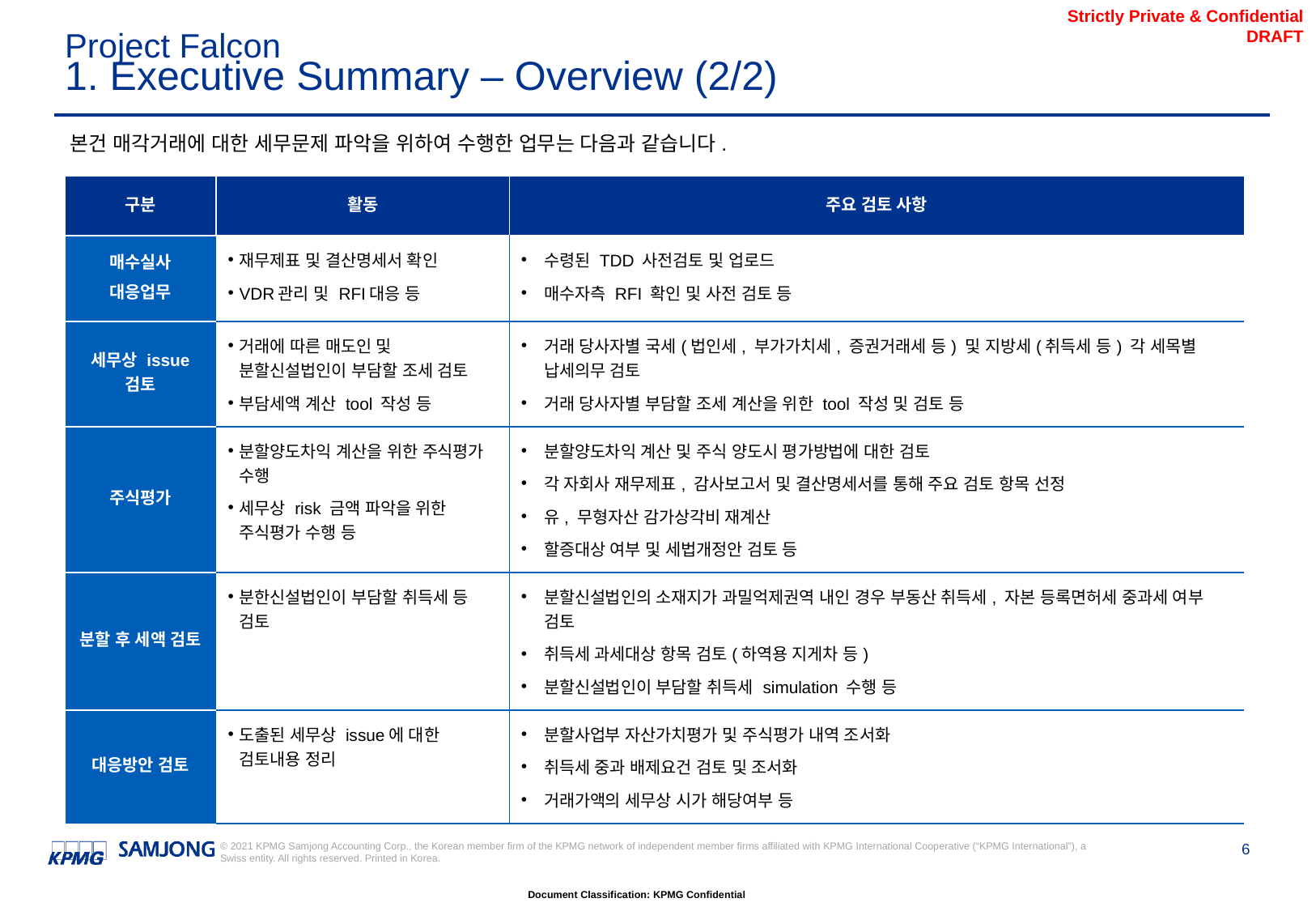

Project Falcon
# 1. Executive Summary – Overview (2/2)
본건 매각거래에 대한 세무문제 파악을 위하여 수행한 업무는 다음과 같습니다.
| 구분 | 활동 | 주요 검토 사항 |
| --- | --- | --- |
| 매수실사 대응업무 | 재무제표 및 결산명세서 확인 VDR관리 및 RFI대응 등 | 수령된 TDD 사전검토 및 업로드 매수자측 RFI 확인 및 사전 검토 등 |
| 세무상 issue 검토 | 거래에 따른 매도인 및 분할신설법인이 부담할 조세 검토 부담세액 계산 tool 작성 등 | 거래 당사자별 국세(법인세, 부가가치세, 증권거래세 등) 및 지방세(취득세 등) 각 세목별 납세의무 검토 거래 당사자별 부담할 조세 계산을 위한 tool 작성 및 검토 등 |
| 주식평가 | 분할양도차익 계산을 위한 주식평가 수행 세무상 risk 금액 파악을 위한 주식평가 수행 등 | 분할양도차익 계산 및 주식 양도시 평가방법에 대한 검토 각 자회사 재무제표, 감사보고서 및 결산명세서를 통해 주요 검토 항목 선정 유, 무형자산 감가상각비 재계산 할증대상 여부 및 세법개정안 검토 등 |
| 분할 후 세액 검토 | 분한신설법인이 부담할 취득세 등 검토 | 분할신설법인의 소재지가 과밀억제권역 내인 경우 부동산 취득세, 자본 등록면허세 중과세 여부 검토 취득세 과세대상 항목 검토(하역용 지게차 등) 분할신설법인이 부담할 취득세 simulation 수행 등 |
| 대응방안 검토 | 도출된 세무상 issue에 대한 검토내용 정리 | 분할사업부 자산가치평가 및 주식평가 내역 조서화 취득세 중과 배제요건 검토 및 조서화 거래가액의 세무상 시가 해당여부 등 |